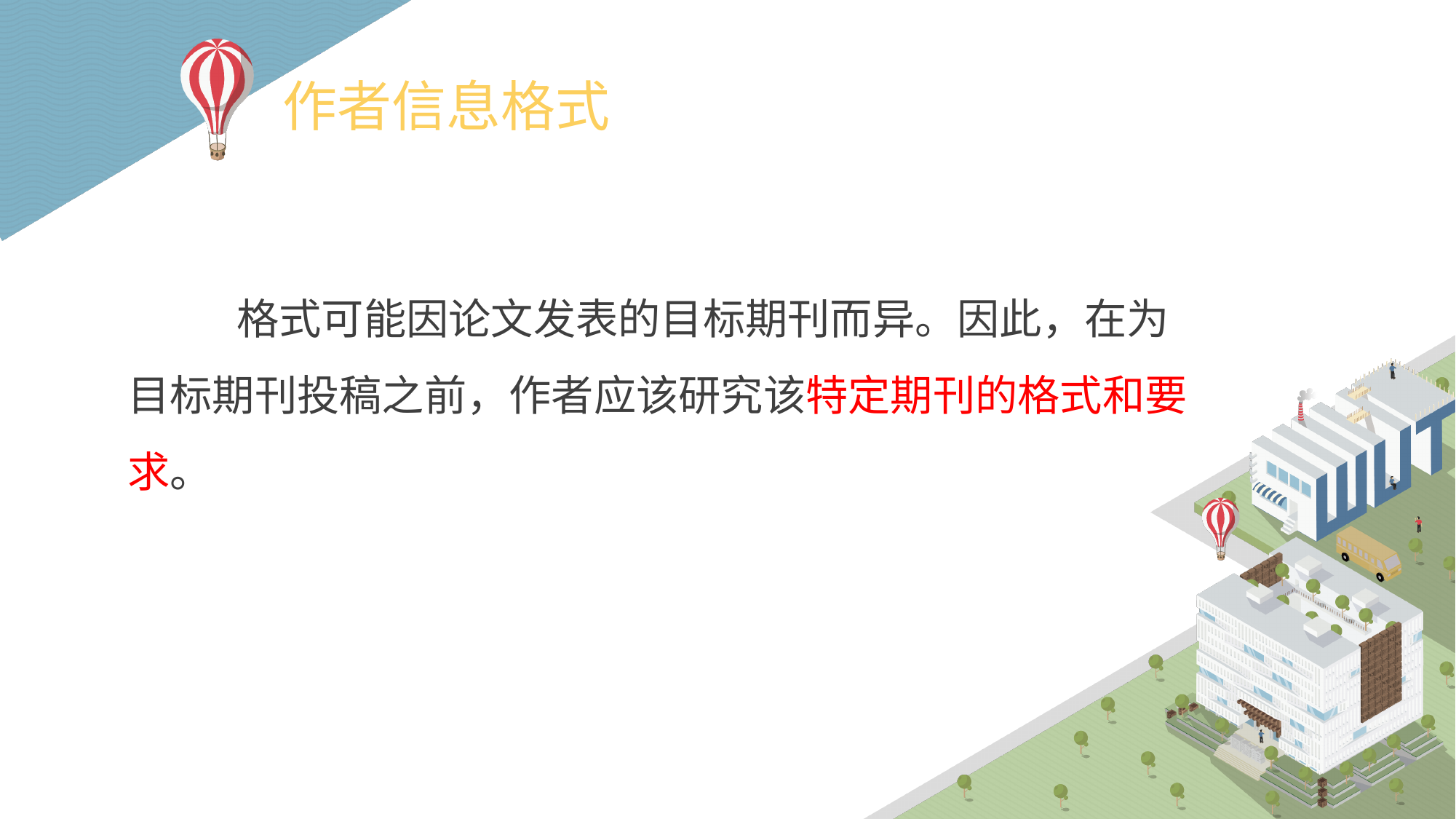

# 作者信息格式
	格式可能因论文发表的目标期刊而异。因此，在为目标期刊投稿之前，作者应该研究该特定期刊的格式和要求。